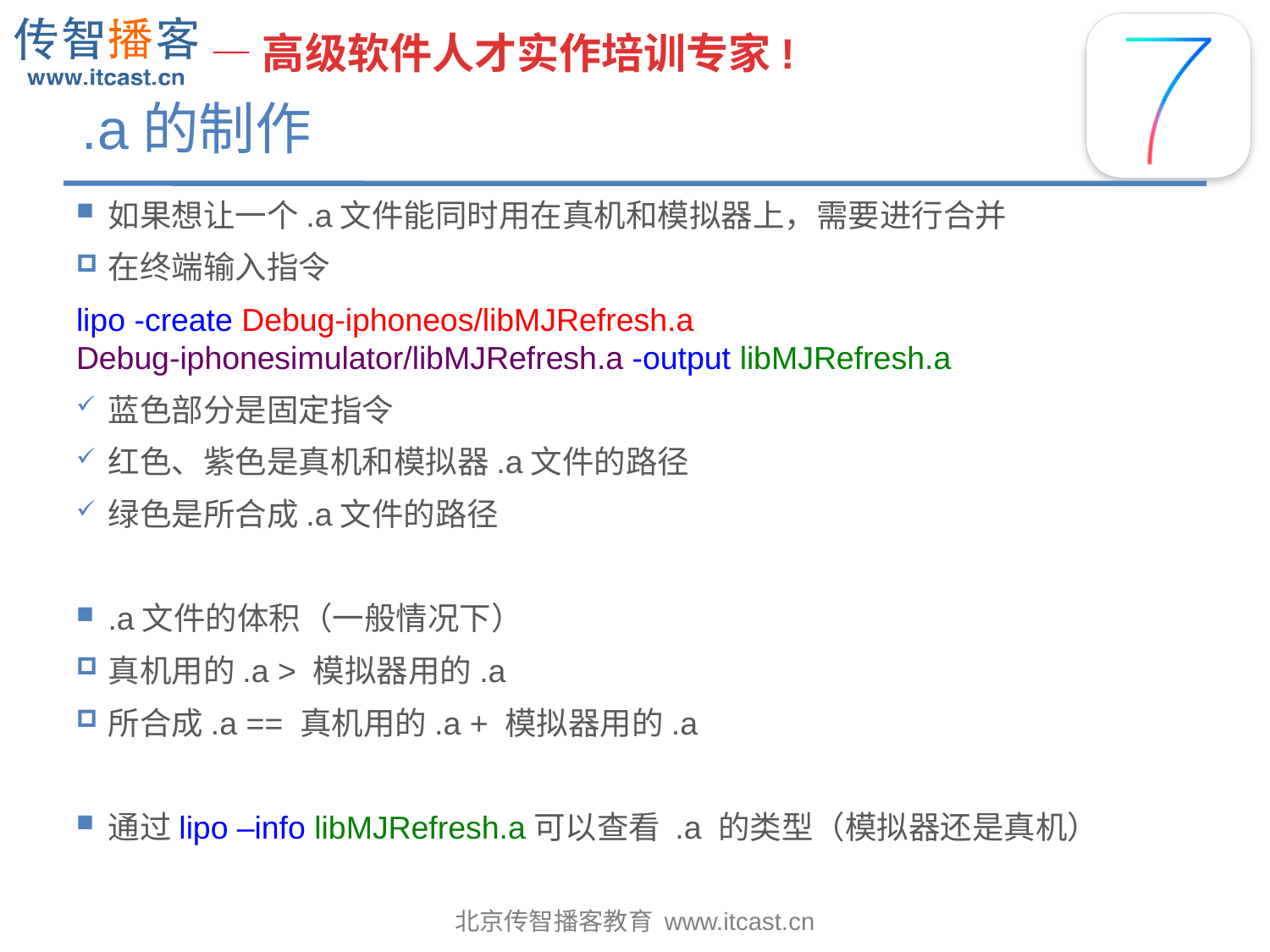

# .a的制作
如果想让一个.a文件能同时用在真机和模拟器上，需要进行合并
在终端输入指令
lipo -create Debug-iphoneos/libMJRefresh.a Debug-iphonesimulator/libMJRefresh.a -output libMJRefresh.a
蓝色部分是固定指令
红色、紫色是真机和模拟器.a文件的路径
绿色是所合成.a文件的路径

.a文件的体积（一般情况下）
真机用的.a > 模拟器用的.a
所合成.a == 真机用的.a + 模拟器用的.a

通过lipo –info libMJRefresh.a可以查看 .a 的类型（模拟器还是真机）